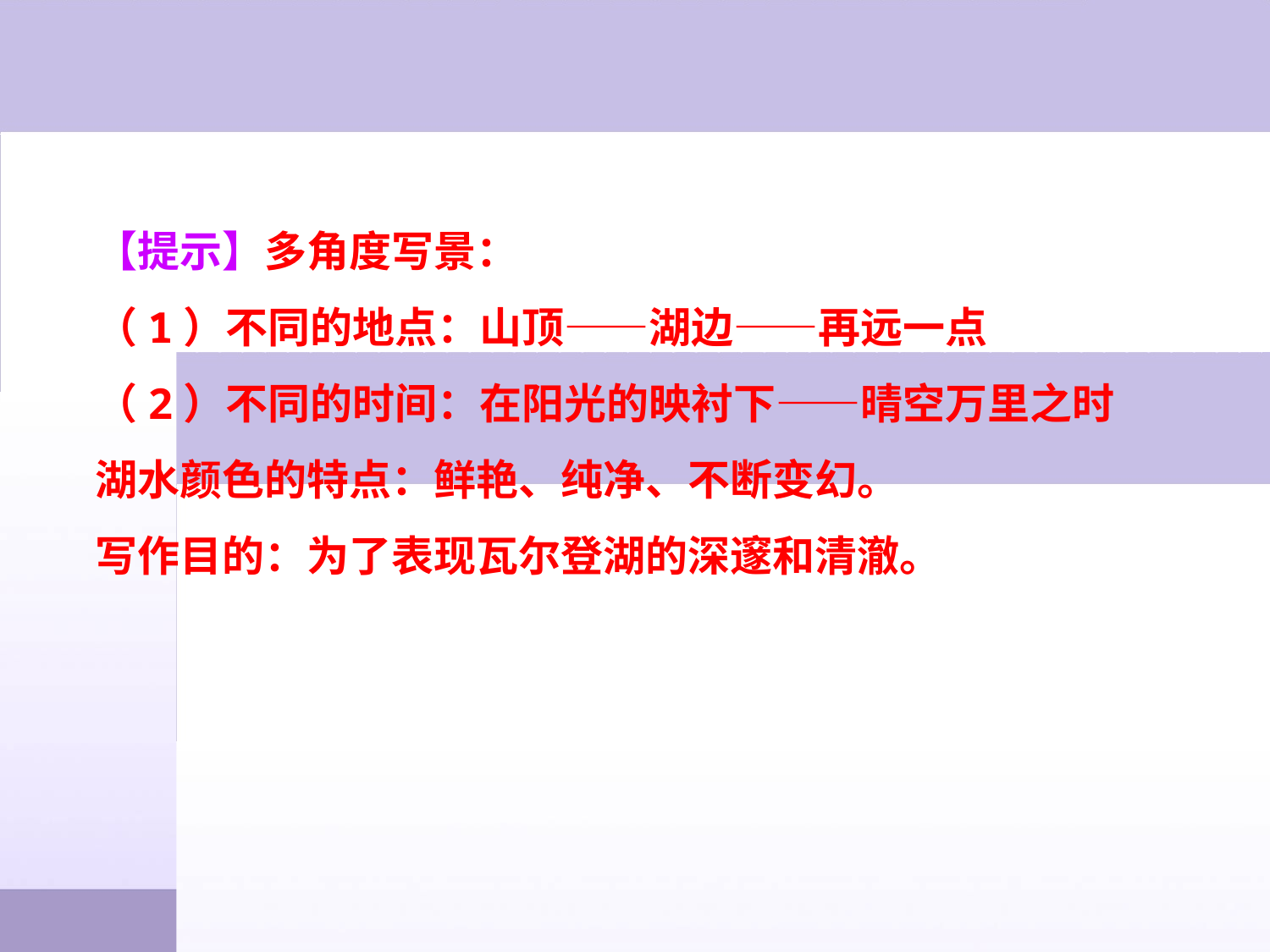

【提示】多角度写景：
（1）不同的地点：山顶——湖边——再远一点
（2）不同的时间：在阳光的映衬下——晴空万里之时
湖水颜色的特点：鲜艳、纯净、不断变幻。
写作目的：为了表现瓦尔登湖的深邃和清澈。